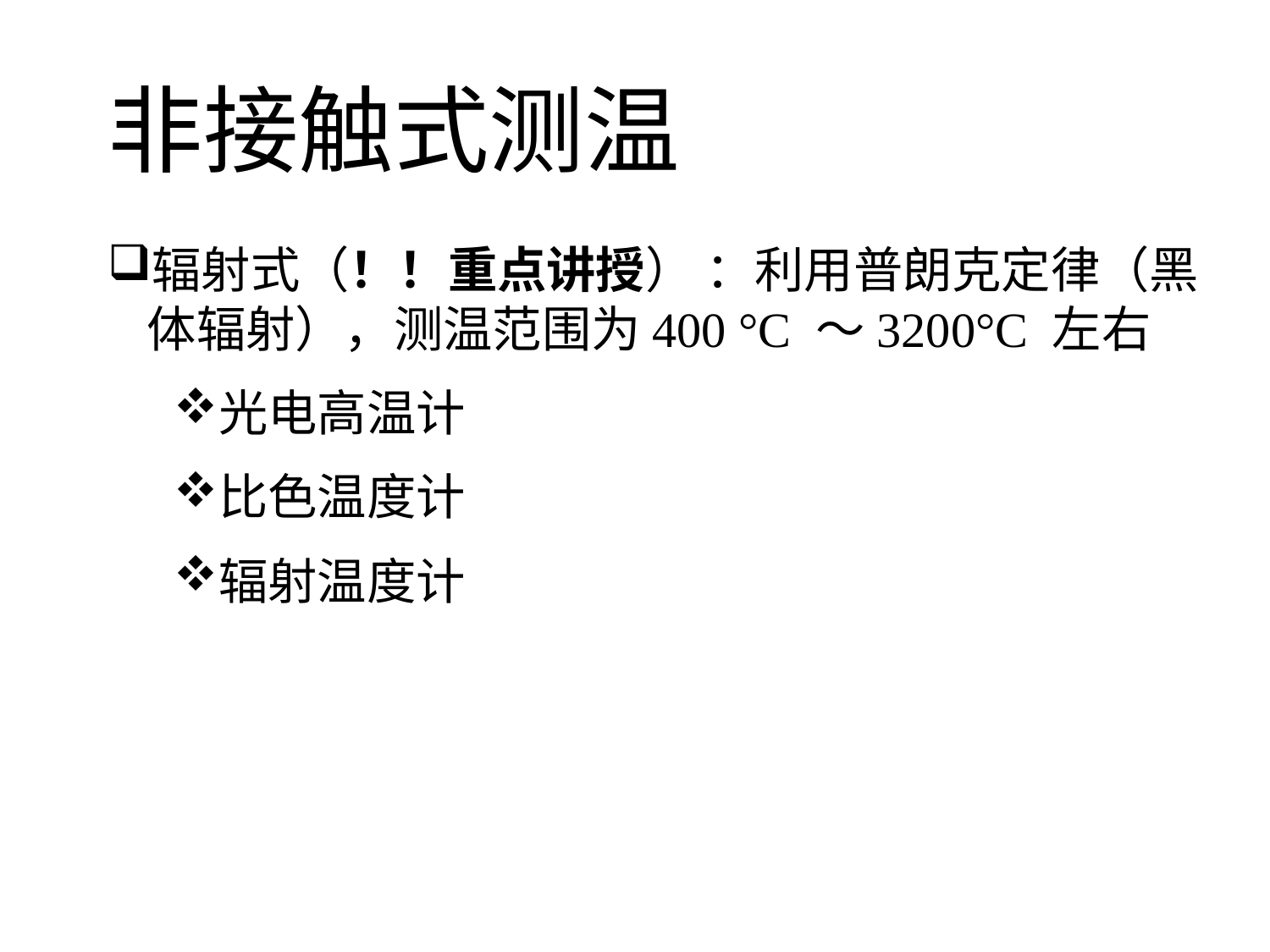

非接触式测温
辐射式（！！重点讲授） ：利用普朗克定律（黑体辐射），测温范围为400 °C ～3200°C 左右
光电高温计
比色温度计
辐射温度计